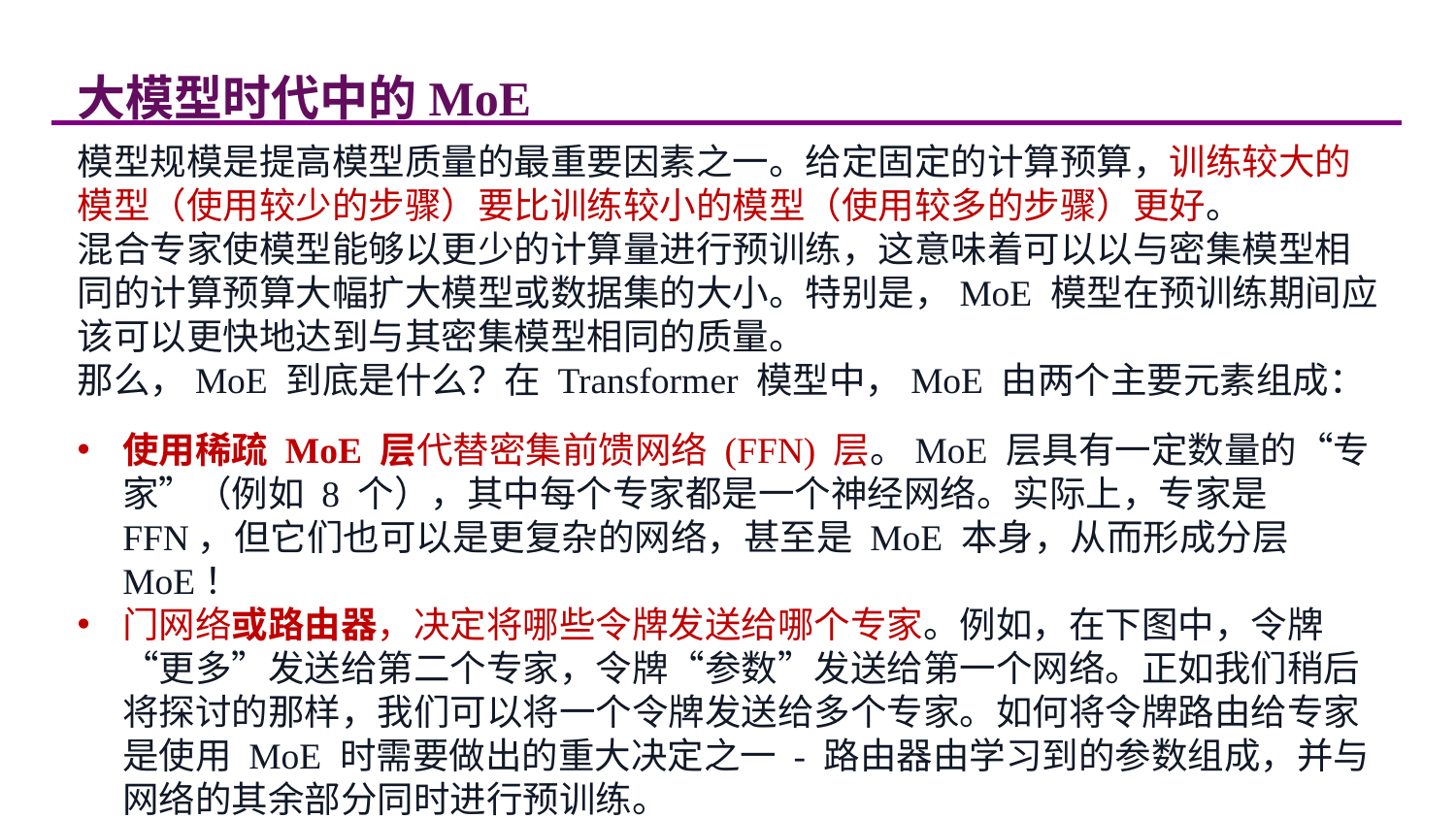

大模型时代中的MoE
模型规模是提高模型质量的最重要因素之一。给定固定的计算预算，训练较大的模型（使用较少的步骤）要比训练较小的模型（使用较多的步骤）更好。
混合专家使模型能够以更少的计算量进行预训练，这意味着可以以与密集模型相同的计算预算大幅扩大模型或数据集的大小。特别是，MoE 模型在预训练期间应该可以更快地达到与其密集模型相同的质量。
那么，MoE 到底是什么？在 Transformer 模型中，MoE 由两个主要元素组成：
使用稀疏 MoE 层代替密集前馈网络 (FFN) 层。MoE 层具有一定数量的“专家”（例如 8 个），其中每个专家都是一个神经网络。实际上，专家是 FFN，但它们也可以是更复杂的网络，甚至是 MoE 本身，从而形成分层 MoE！
门网络或路由器，决定将哪些令牌发送给哪个专家。例如，在下图中，令牌“更多”发送给第二个专家，令牌“参数”发送给第一个网络。正如我们稍后将探讨的那样，我们可以将一个令牌发送给多个专家。如何将令牌路由给专家是使用 MoE 时需要做出的重大决定之一 - 路由器由学习到的参数组成，并与网络的其余部分同时进行预训练。